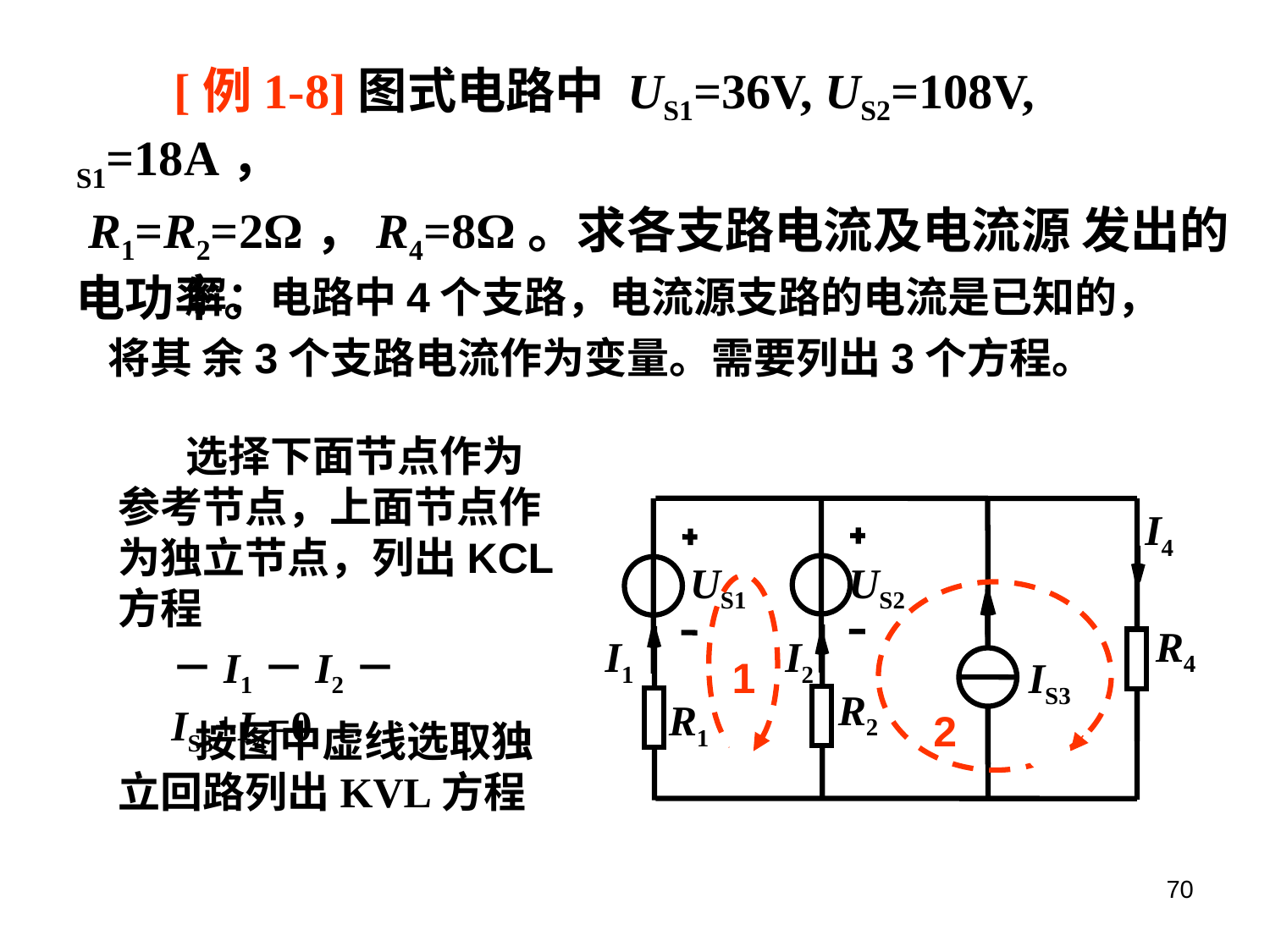

[例1-8]图式电路中 US1=36V, US2=108V, S1=18A，
 R1=R2=2Ω，R4=8Ω。求各支路电流及电流源 发出的电功率。
       解：电路中4个支路，电流源支路的电流是已知的，将其 余3个支路电流作为变量。需要列出3个方程。
      选择下面节点作为参考节点，上面节点作为独立节点，列出KCL方程

I4

US1
US2

R4
I1
I2

1
 IS3
R2
R1
2

－I1－I2－IS3+I4=0
       按图中虚线选取独立回路列出KVL方程
70